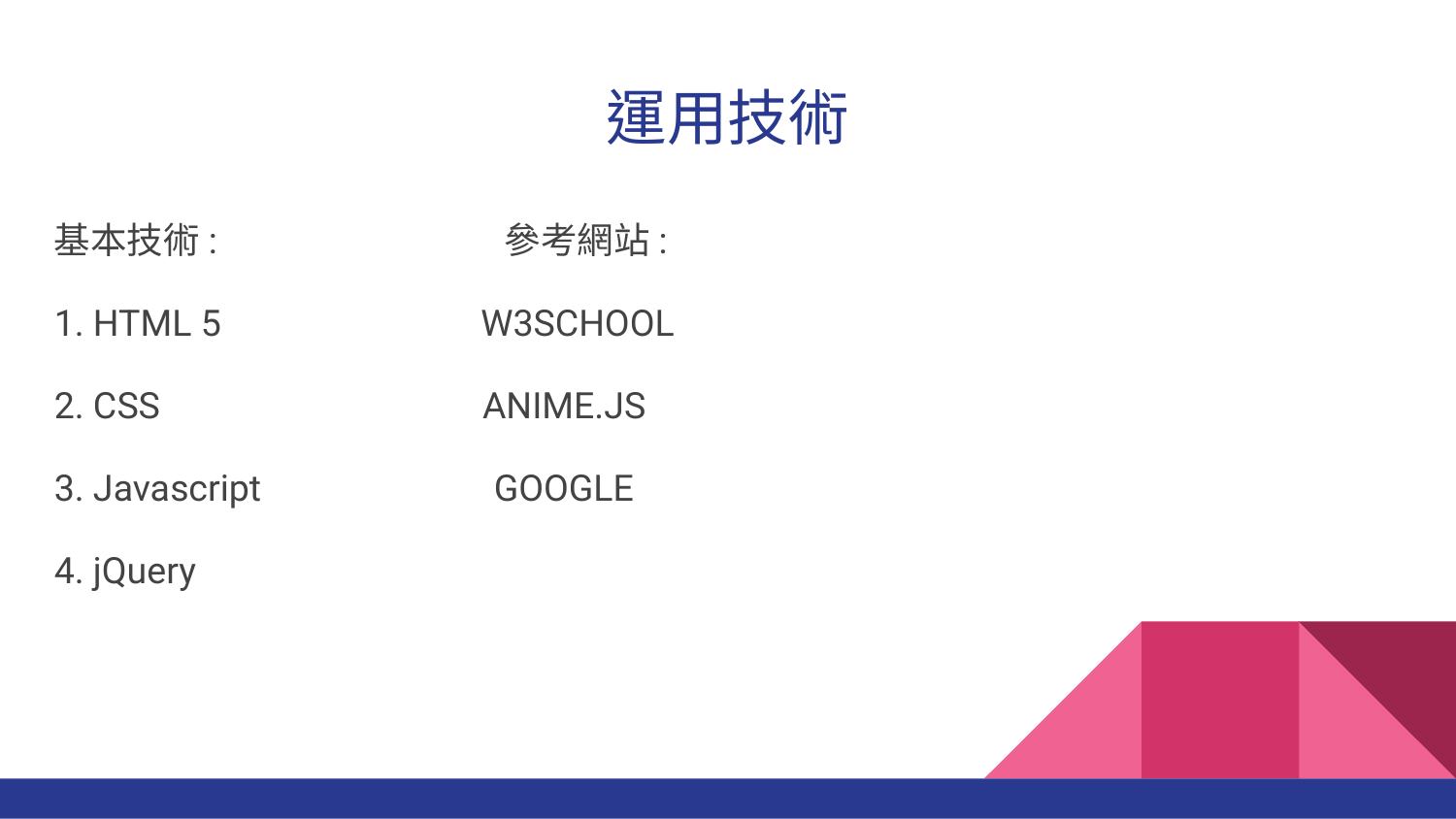

# 運用技術
基本技術:                               參考網站:
1. HTML 5                             W3SCHOOL
2. CSS                                    ANIME.JS
3. Javascript                          GOOGLE
4. jQuery